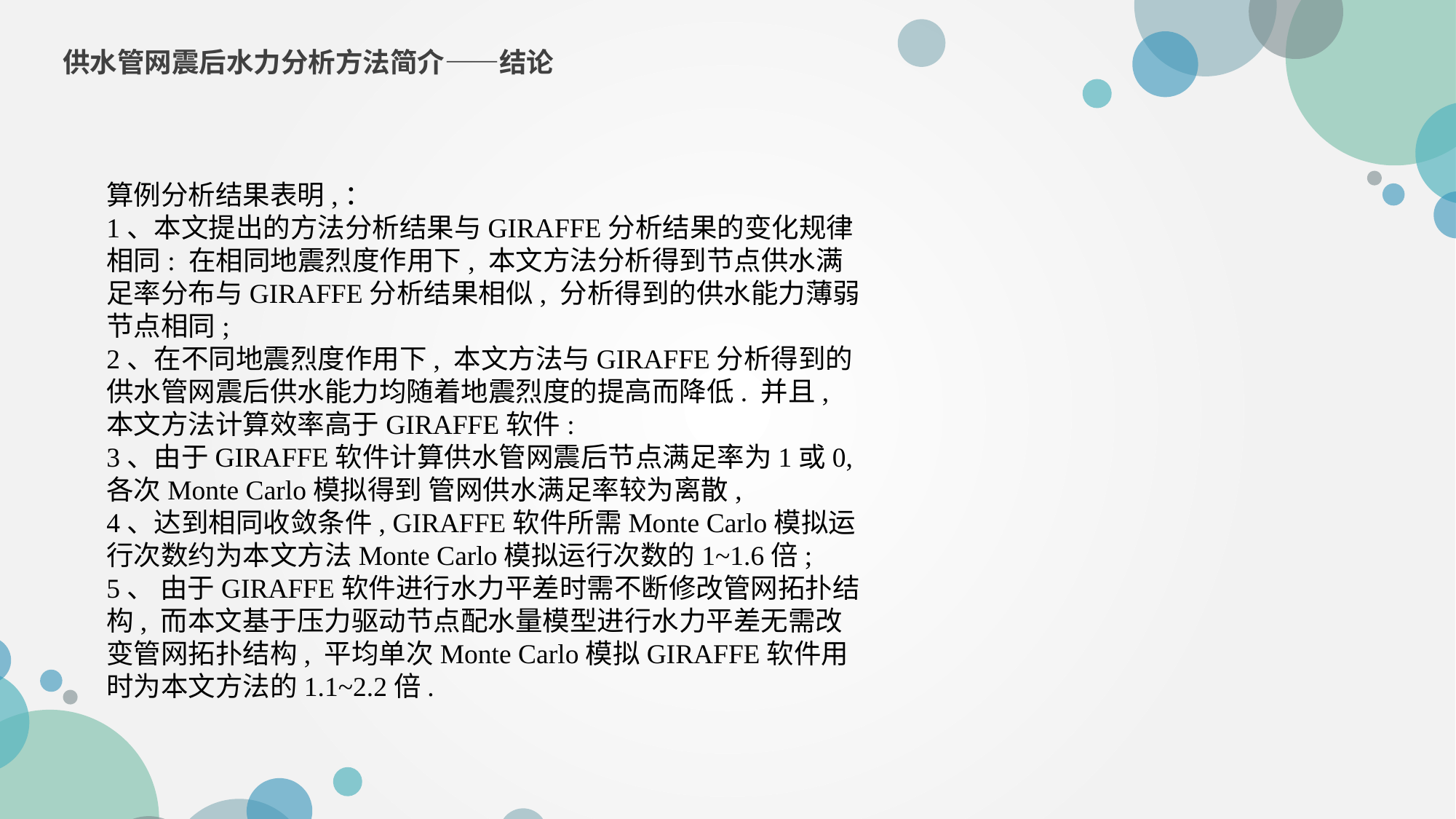

供水管网震后水力分析方法简介——结论
算例分析结果表明,：
1、本文提出的方法分析结果与GIRAFFE分析结果的变化规律相同: 在相同地震烈度作用下, 本文方法分析得到节点供水满足率分布与GIRAFFE分析结果相似, 分析得到的供水能力薄弱节点相同;
2、在不同地震烈度作用下, 本文方法与GIRAFFE分析得到的供水管网震后供水能力均随着地震烈度的提高而降低. 并且, 本文方法计算效率高于GIRAFFE软件:
3、由于GIRAFFE软件计算供水管网震后节点满足率为1或0, 各次Monte Carlo模拟得到 管网供水满足率较为离散,
4、达到相同收敛条件, GIRAFFE软件所需Monte Carlo模拟运行次数约为本文方法Monte Carlo模拟运行次数的1~1.6倍;
5、 由于GIRAFFE软件进行水力平差时需不断修改管网拓扑结构, 而本文基于压力驱动节点配水量模型进行水力平差无需改变管网拓扑结构, 平均单次Monte Carlo模拟GIRAFFE软件用时为本文方法的1.1~2.2倍.